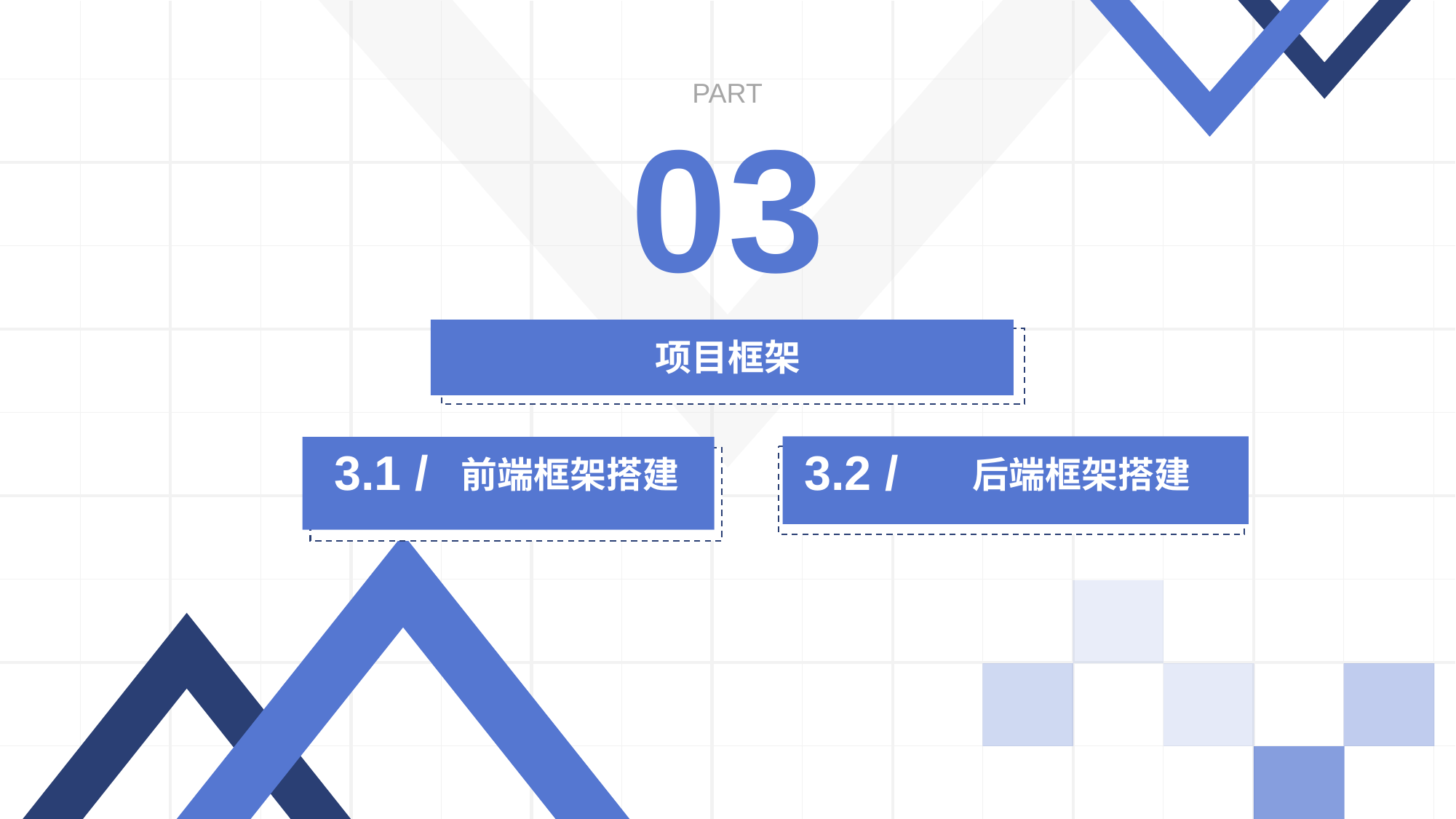

PART
03

项目框架

3.2 /
后端框架搭建

3.1 /
前端框架搭建